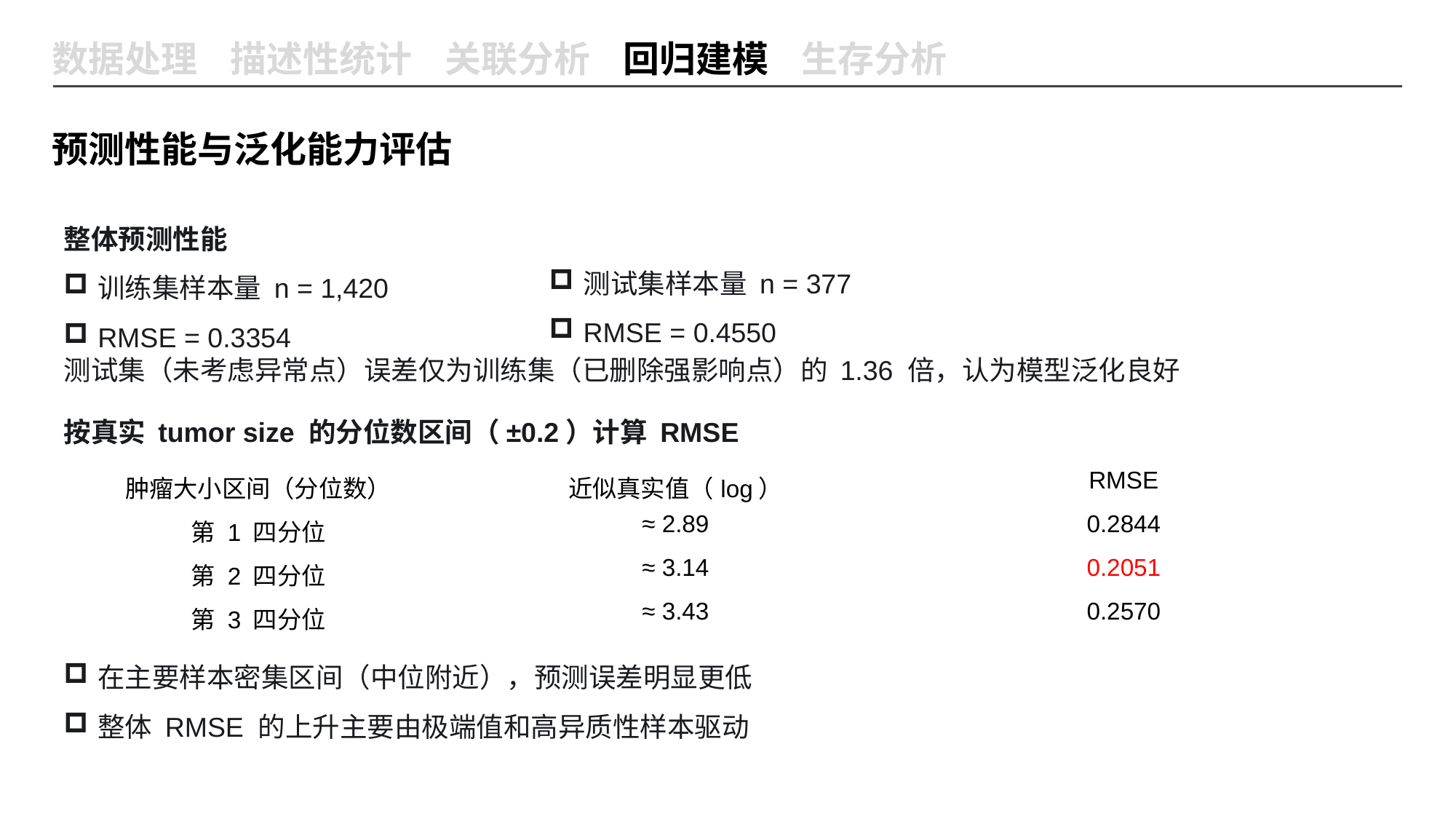

数据处理    描述性统计    关联分析    回归建模    生存分析
预测性能与泛化能力评估
整体预测性能
训练集样本量 n = 1,420
RMSE = 0.3354
测试集（未考虑异常点）误差仅为训练集（已删除强影响点）的 1.36 倍，认为模型泛化良好
测试集样本量 n = 377
RMSE = 0.4550
按真实 tumor size 的分位数区间（±0.2）计算 RMSE

在主要样本密集区间（中位附近），预测误差明显更低
整体 RMSE 的上升主要由极端值和高异质性样本驱动
| 肿瘤大小区间（分位数） | 近似真实值（log） | RMSE |
| --- | --- | --- |
| 第 1 四分位 | ≈ 2.89 | 0.2844 |
| 第 2 四分位 | ≈ 3.14 | 0.2051 |
| 第 3 四分位 | ≈ 3.43 | 0.2570 |